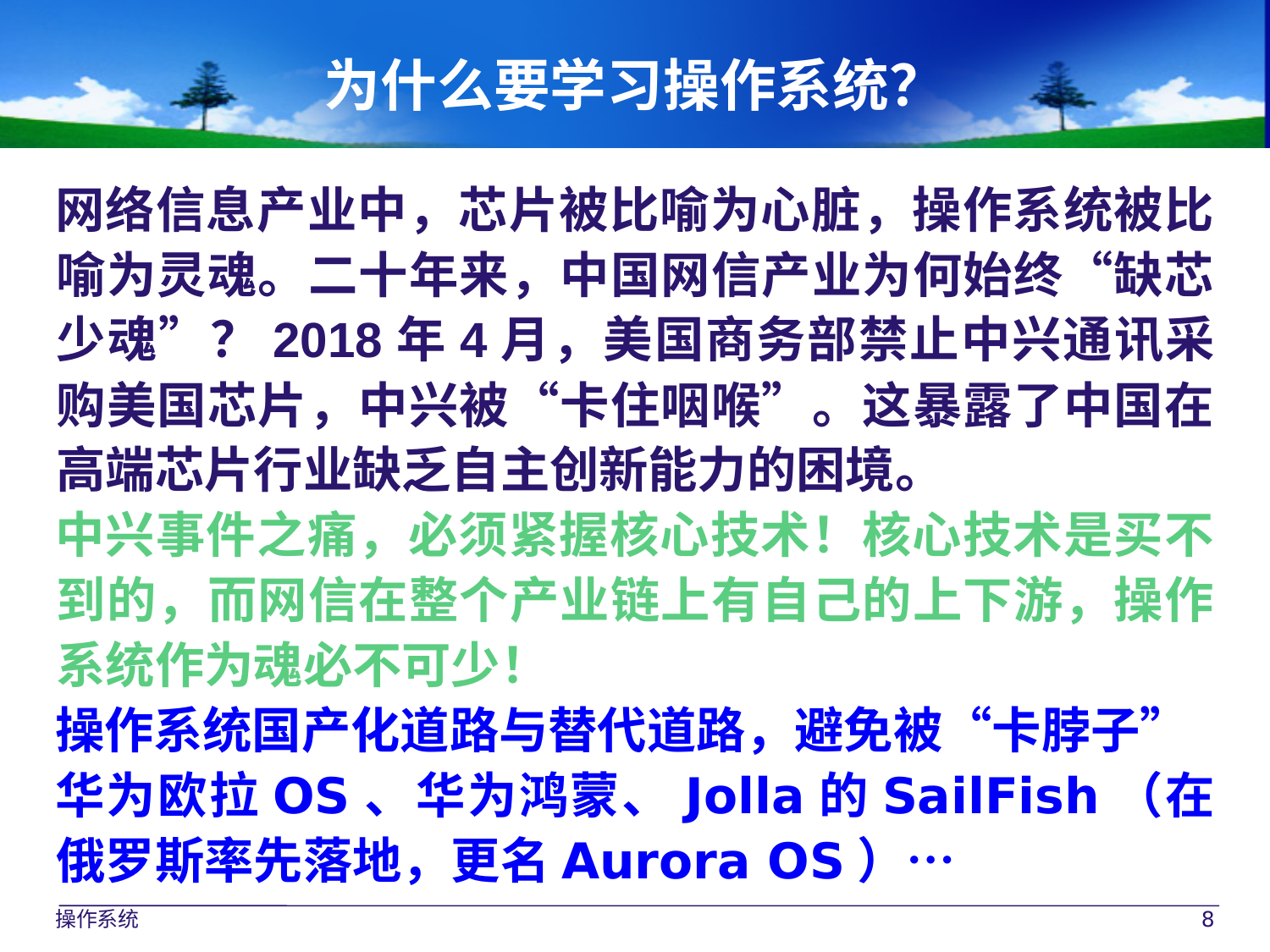

# 为什么要学习操作系统？
网络信息产业中，芯片被比喻为心脏，操作系统被比喻为灵魂。二十年来，中国网信产业为何始终“缺芯少魂”？2018年4月，美国商务部禁止中兴通讯采购美国芯片，中兴被“卡住咽喉”。这暴露了中国在高端芯片行业缺乏自主创新能力的困境。
中兴事件之痛，必须紧握核心技术！核心技术是买不到的，而网信在整个产业链上有自己的上下游，操作系统作为魂必不可少！
操作系统国产化道路与替代道路，避免被“卡脖子”
华为欧拉OS、华为鸿蒙、Jolla的SailFish（在俄罗斯率先落地，更名Aurora OS）…
操作系统
8